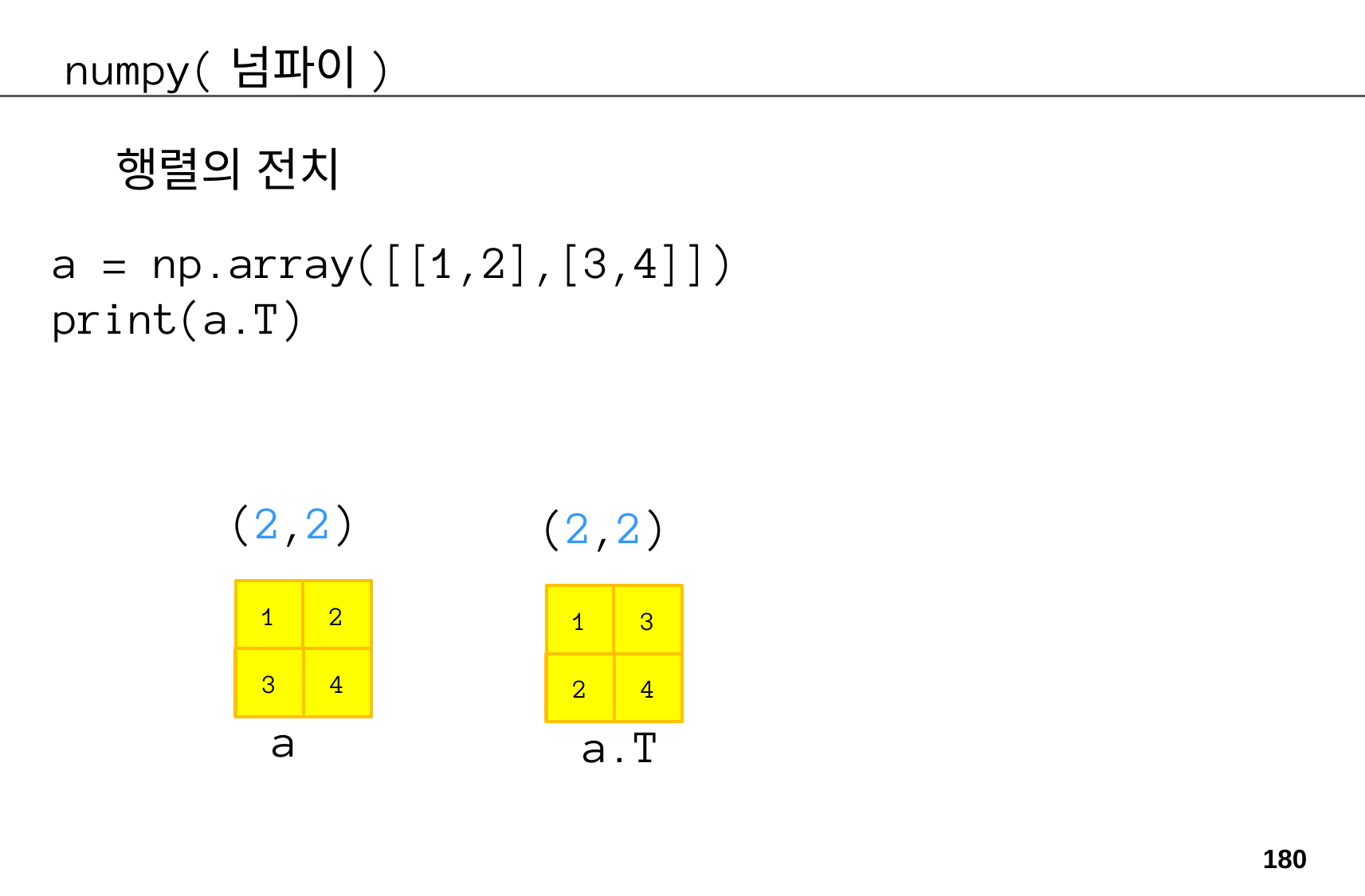

numpy(넘파이)
행렬의 전치
a = np.array([[1,2],[3,4]])
print(a.T)
(2,2)
(2,2)
1
2
1
3
3
4
2
4
a
a.T